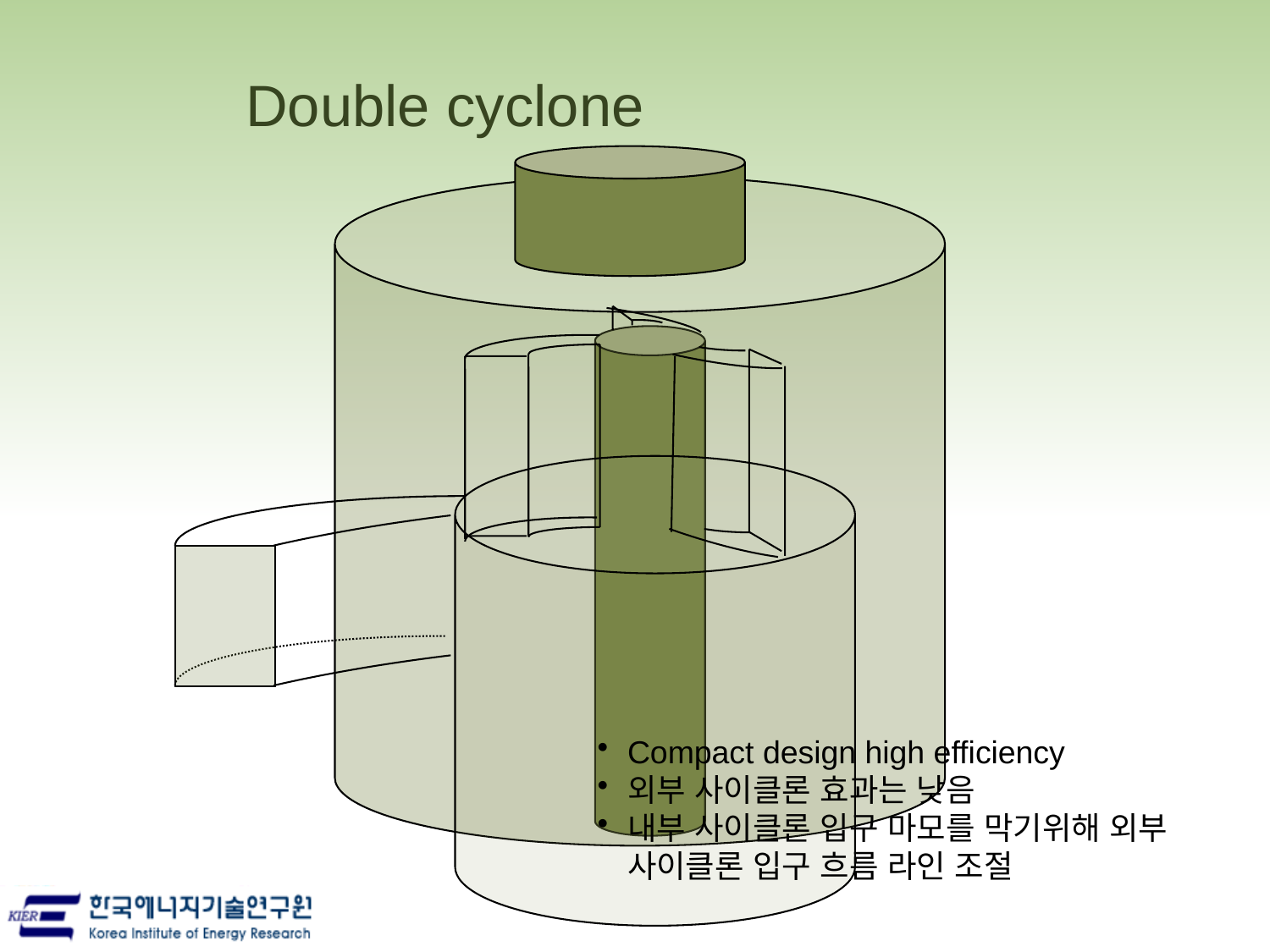

# Double cyclone

Compact design high efficiency
외부 사이클론 효과는 낮음
내부 사이클론 입구 마모를 막기위해 외부 사이클론 입구 흐름 라인 조절